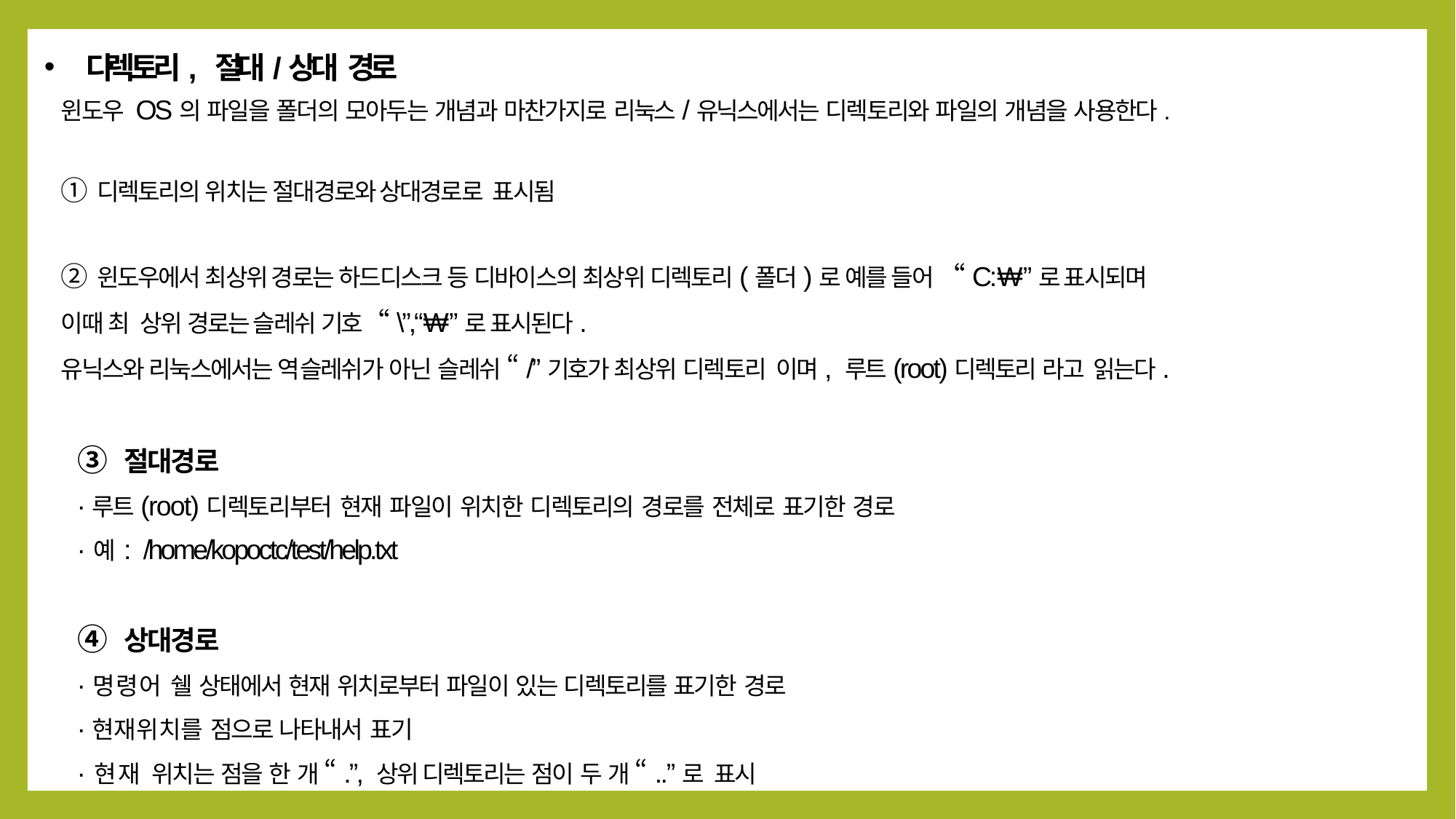

디렉토리, 절대/상대 경로
윈도우 OS의 파일을 폴더의 모아두는 개념과 마찬가지로 리눅스/유닉스에서는 디렉토리와 파일의 개념을 사용한다.

① 디렉토리의 위치는 절대경로와 상대경로로 표시됨

② 윈도우에서 최상위 경로는 하드디스크 등 디바이스의 최상위 디렉토리(폴더)로 예를 들어 “C:₩”로 표시되며
이때 최  상위 경로는 슬레쉬 기호“\”,“₩”로 표시된다.
유닉스와 리눅스에서는 역슬레쉬가 아닌 슬레쉬 “/”기호가 최상위 디렉토리  이며, 루트(root)디렉토리 라고 읽는다.

③ 절대경로
∙루트(root)디렉토리부터 현재 파일이 위치한 디렉토리의 경로를 전체로 표기한 경로
∙예: /home/kopoctc/test/help.txt

④ 상대경로
∙명령어 쉘 상태에서 현재 위치로부터 파일이 있는 디렉토리를 표기한 경로
∙현재위치를 점으로 나타내서 표기
∙현재 위치는 점을 한 개 “.”, 상위 디렉토리는 점이 두 개 “..”로 표시